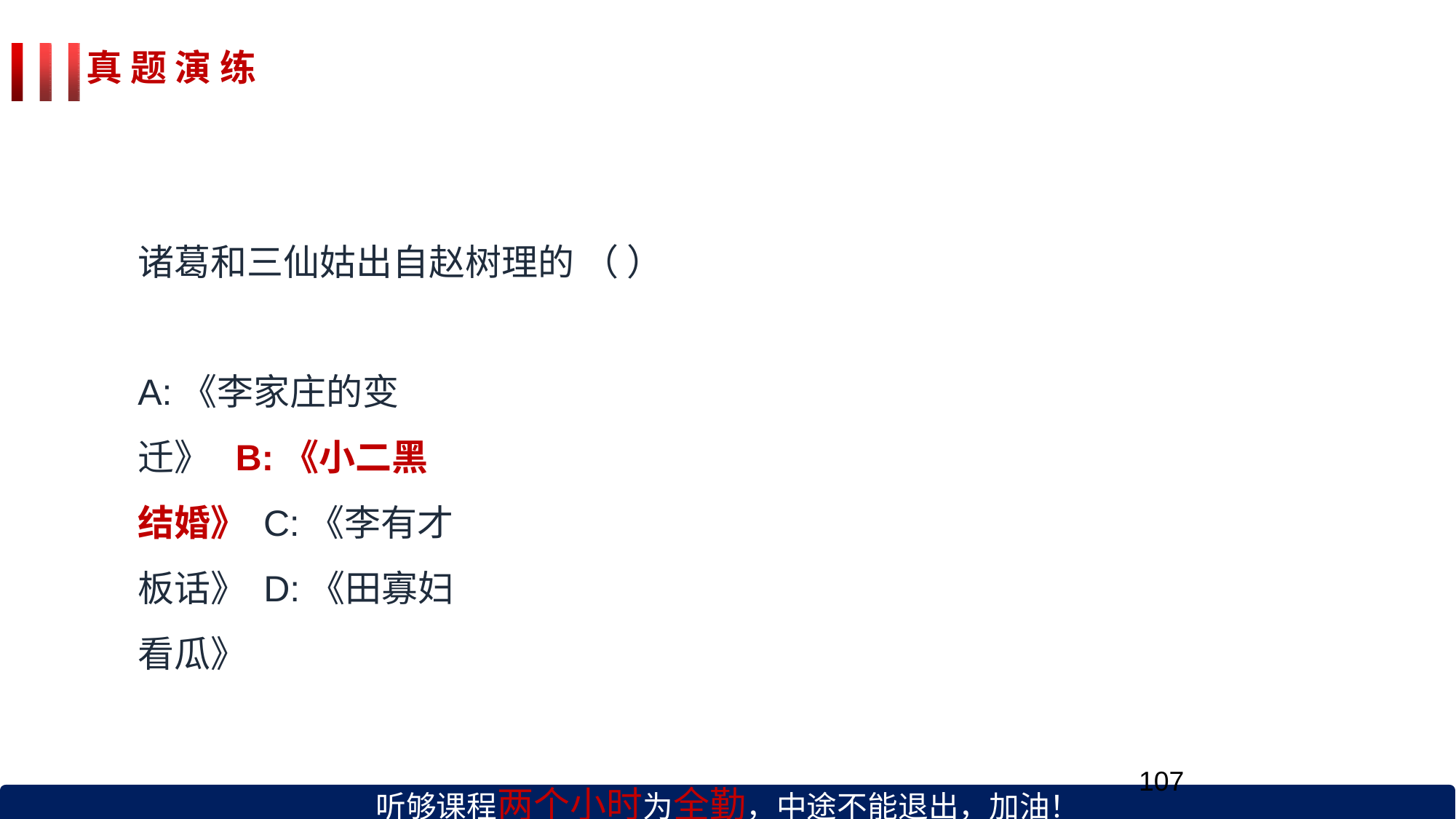

# 真 题 演 练

诸葛和三仙姑出自赵树理的 （ ）

A:《李家庄的变迁》  B:《小二黑结婚》 C:《李有才板话》 D:《田寡妇看瓜》
107

听够课程两个小时为全勤，中途不能退出，加油！